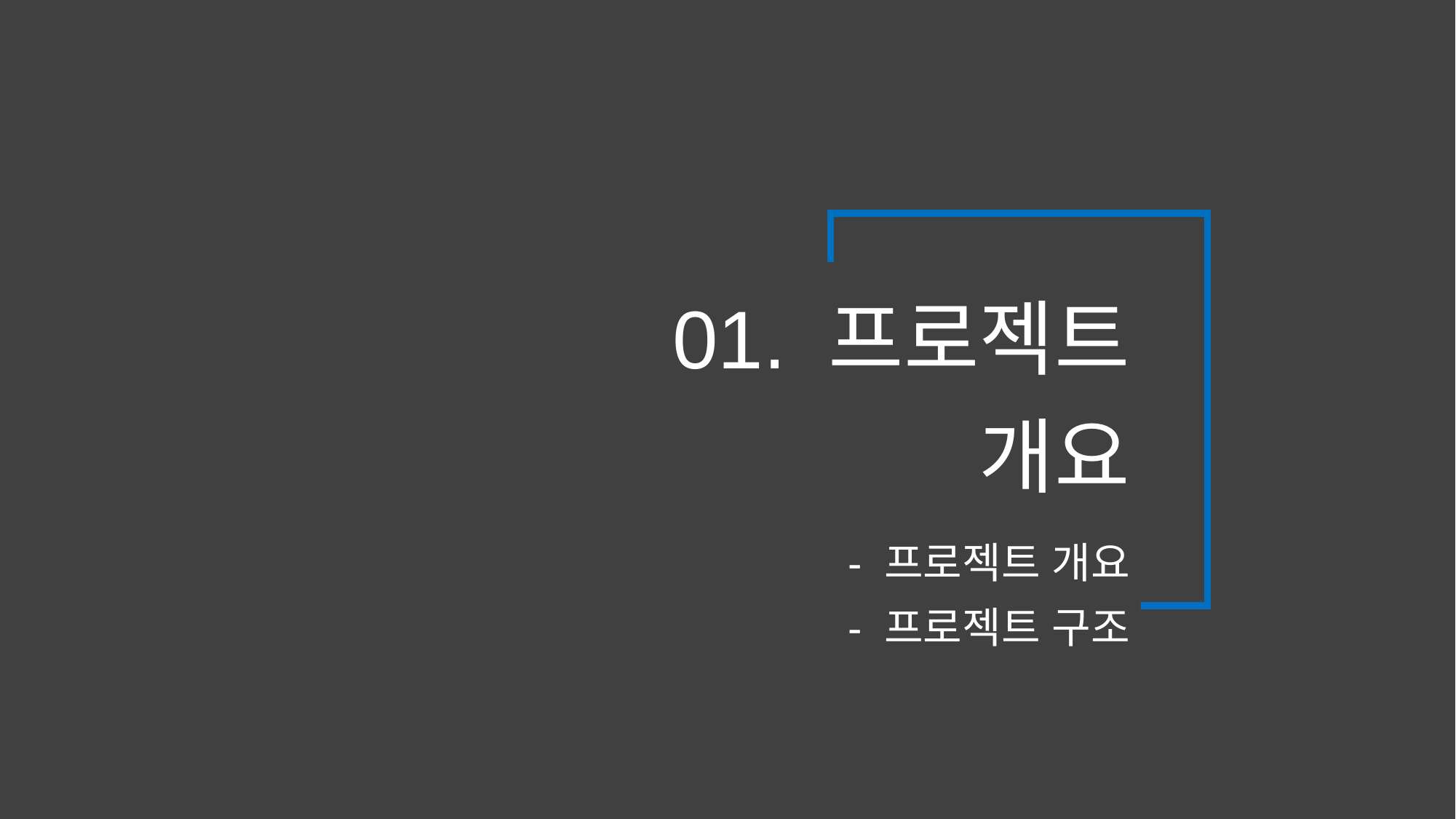

01. 프로젝트 개요
	- 프로젝트 개요
	- 프로젝트 구조